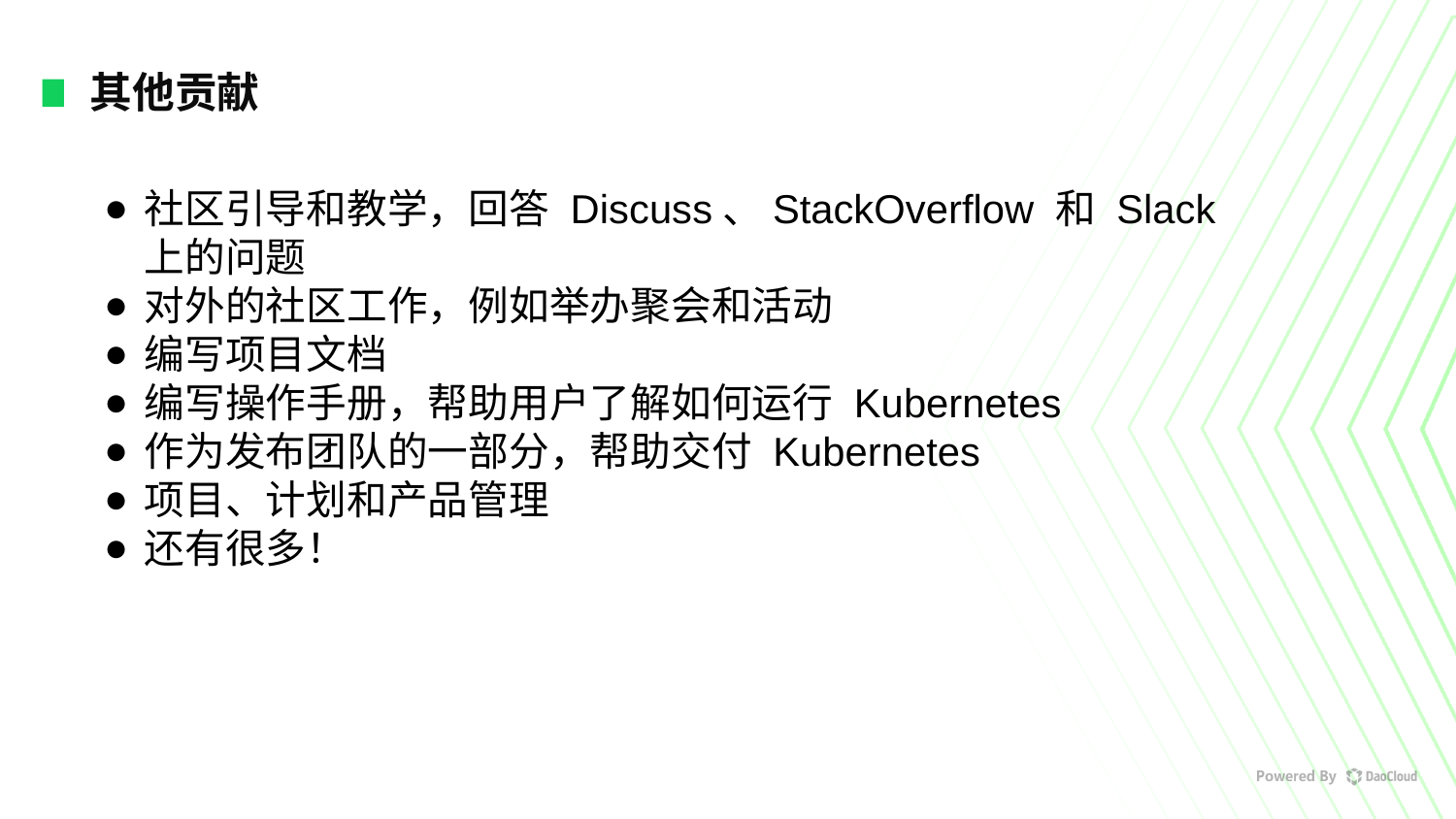

# 其他贡献
社区引导和教学，回答 Discuss、StackOverflow 和 Slack 上的问题
对外的社区工作，例如举办聚会和活动
编写项目文档
编写操作手册，帮助用户了解如何运行 Kubernetes
作为发布团队的一部分，帮助交付 Kubernetes
项目、计划和产品管理
还有很多！